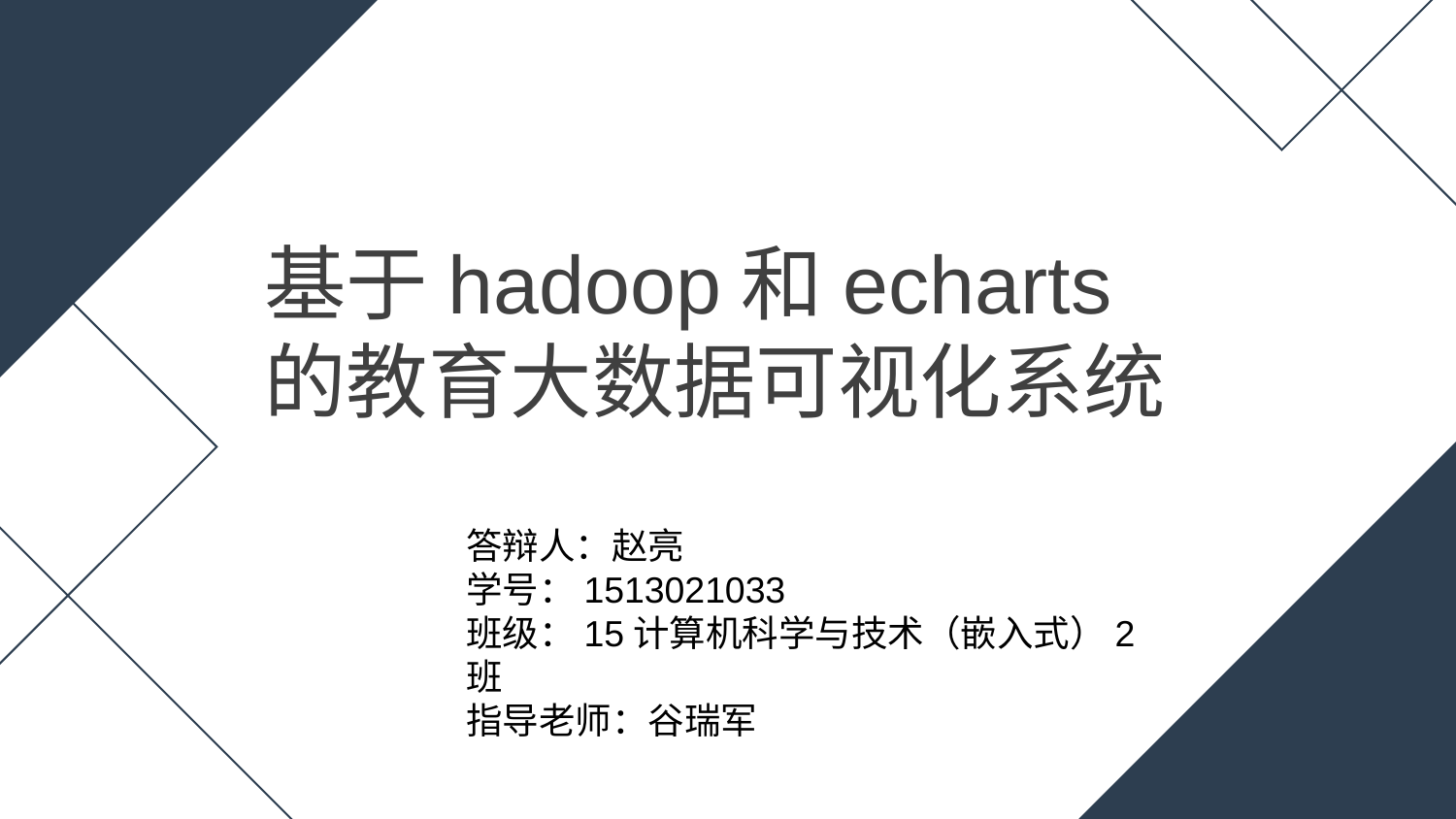

基于hadoop和echarts的教育大数据可视化系统

答辩人：赵亮
学号：1513021033
班级：15计算机科学与技术（嵌入式）2班
指导老师：谷瑞军